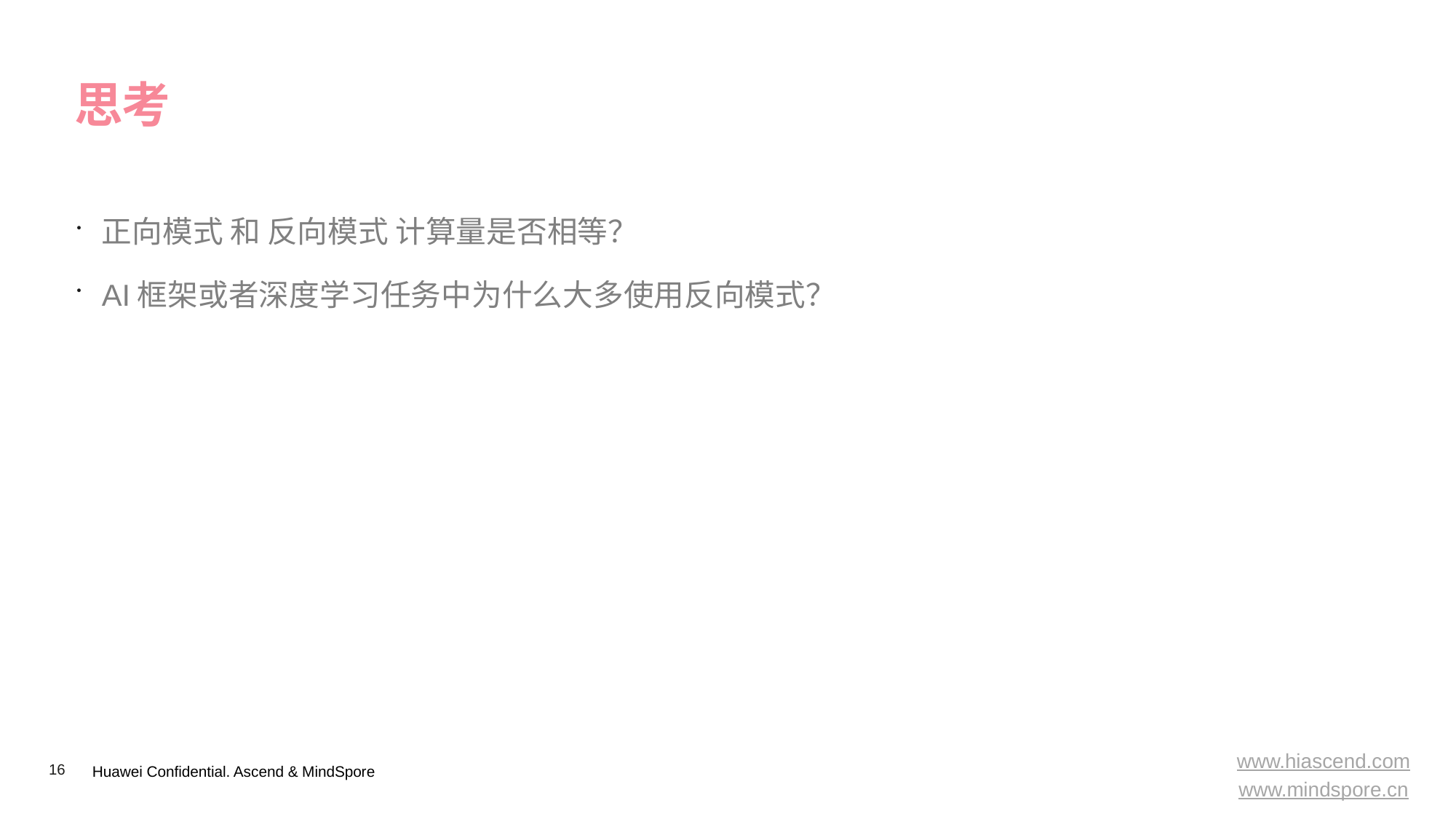

# 思考
正向模式 和 反向模式 计算量是否相等？
AI框架或者深度学习任务中为什么大多使用反向模式？